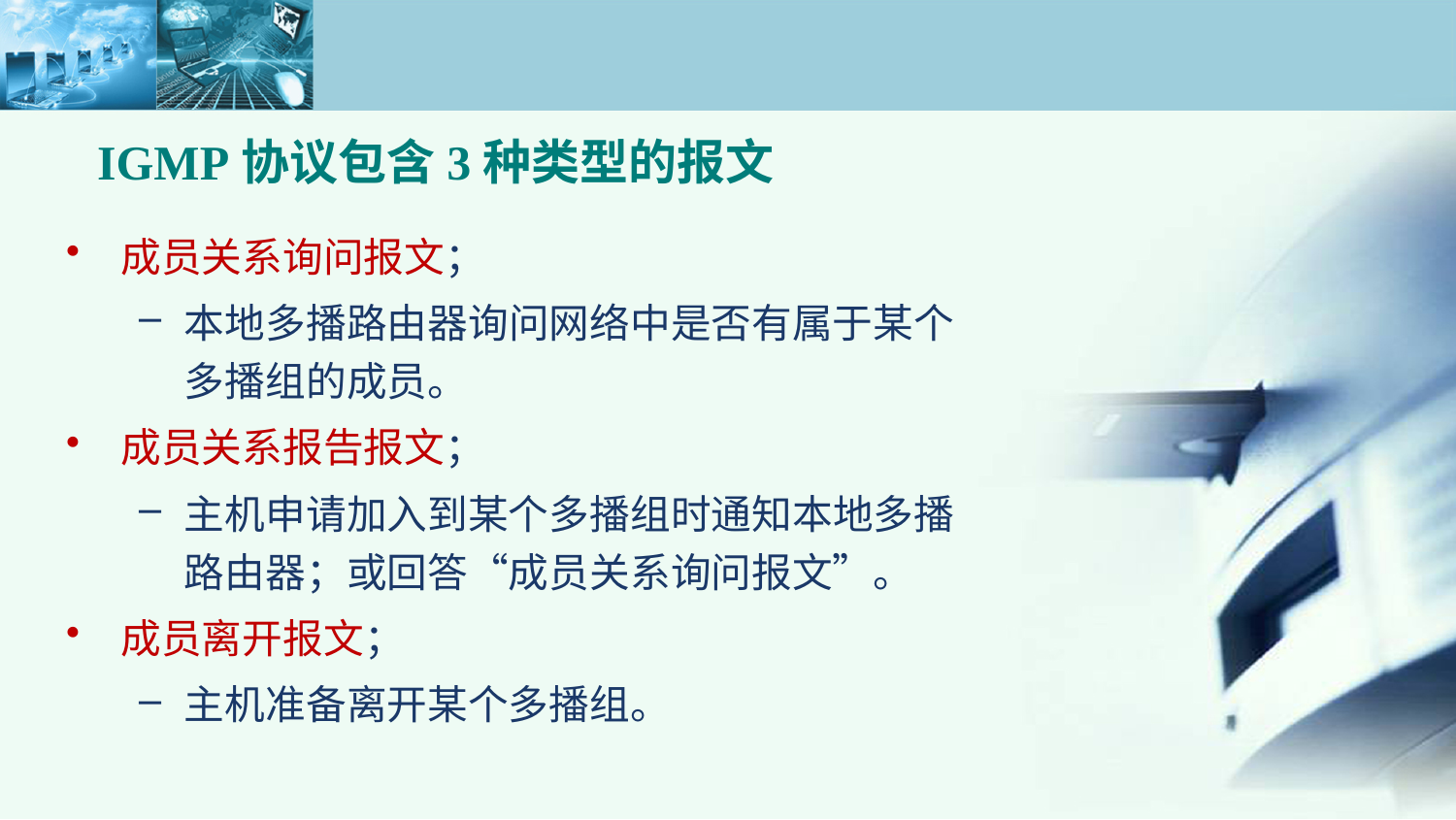

IGMP协议包含3种类型的报文
成员关系询问报文；
本地多播路由器询问网络中是否有属于某个多播组的成员。
成员关系报告报文；
主机申请加入到某个多播组时通知本地多播路由器；或回答“成员关系询问报文”。
成员离开报文；
主机准备离开某个多播组。